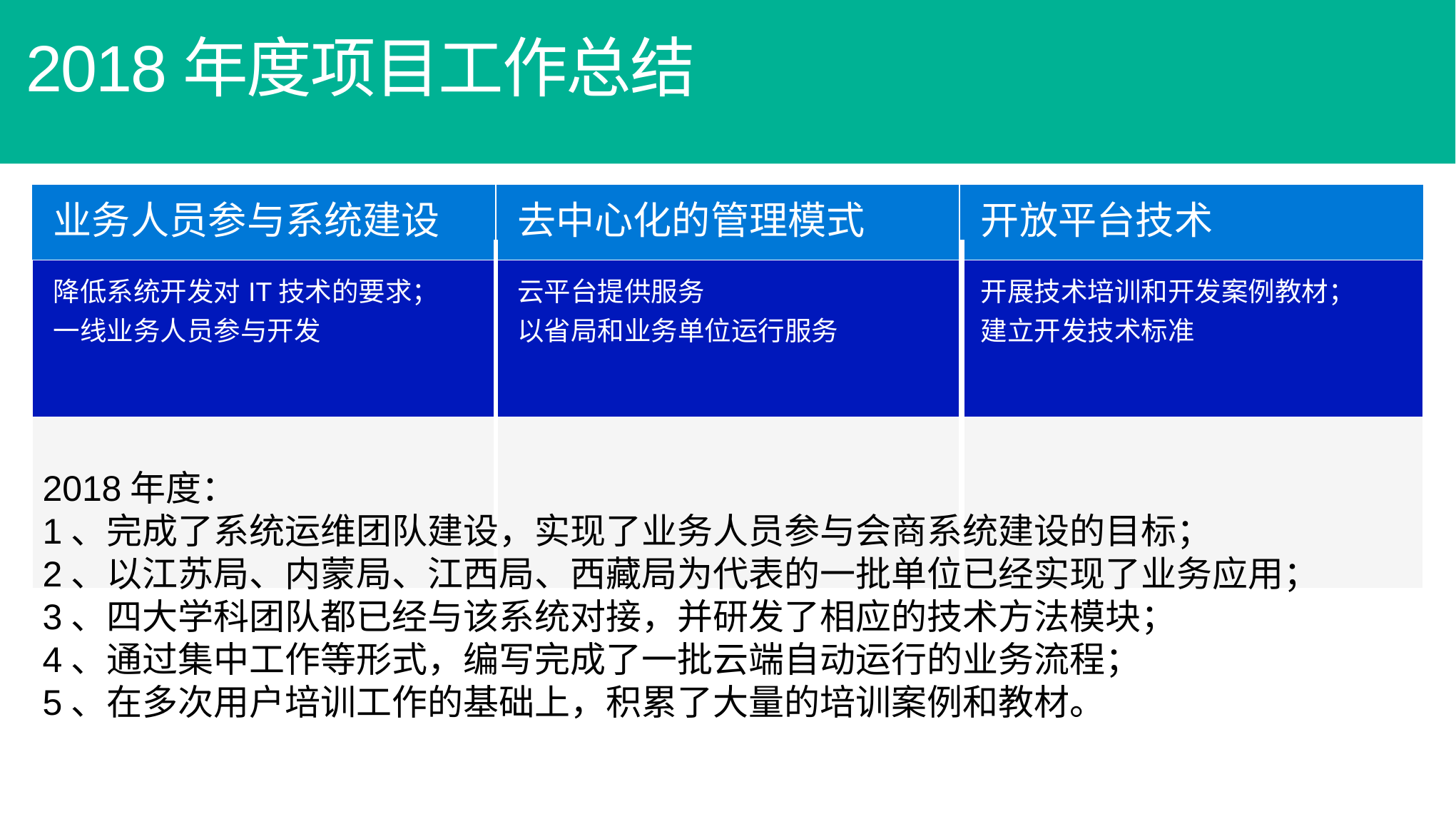

2018年度项目工作总结
| 业务人员参与系统建设 | 去中心化的管理模式 | 开放平台技术 |
| --- | --- | --- |
| 降低系统开发对IT技术的要求； 一线业务人员参与开发 | 云平台提供服务 以省局和业务单位运行服务 | 开展技术培训和开发案例教材； 建立开发技术标准 |
|  |  |  |
2018年度：
1、完成了系统运维团队建设，实现了业务人员参与会商系统建设的目标；
2、以江苏局、内蒙局、江西局、西藏局为代表的一批单位已经实现了业务应用；
3、四大学科团队都已经与该系统对接，并研发了相应的技术方法模块；
4、通过集中工作等形式，编写完成了一批云端自动运行的业务流程；
5、在多次用户培训工作的基础上，积累了大量的培训案例和教材。